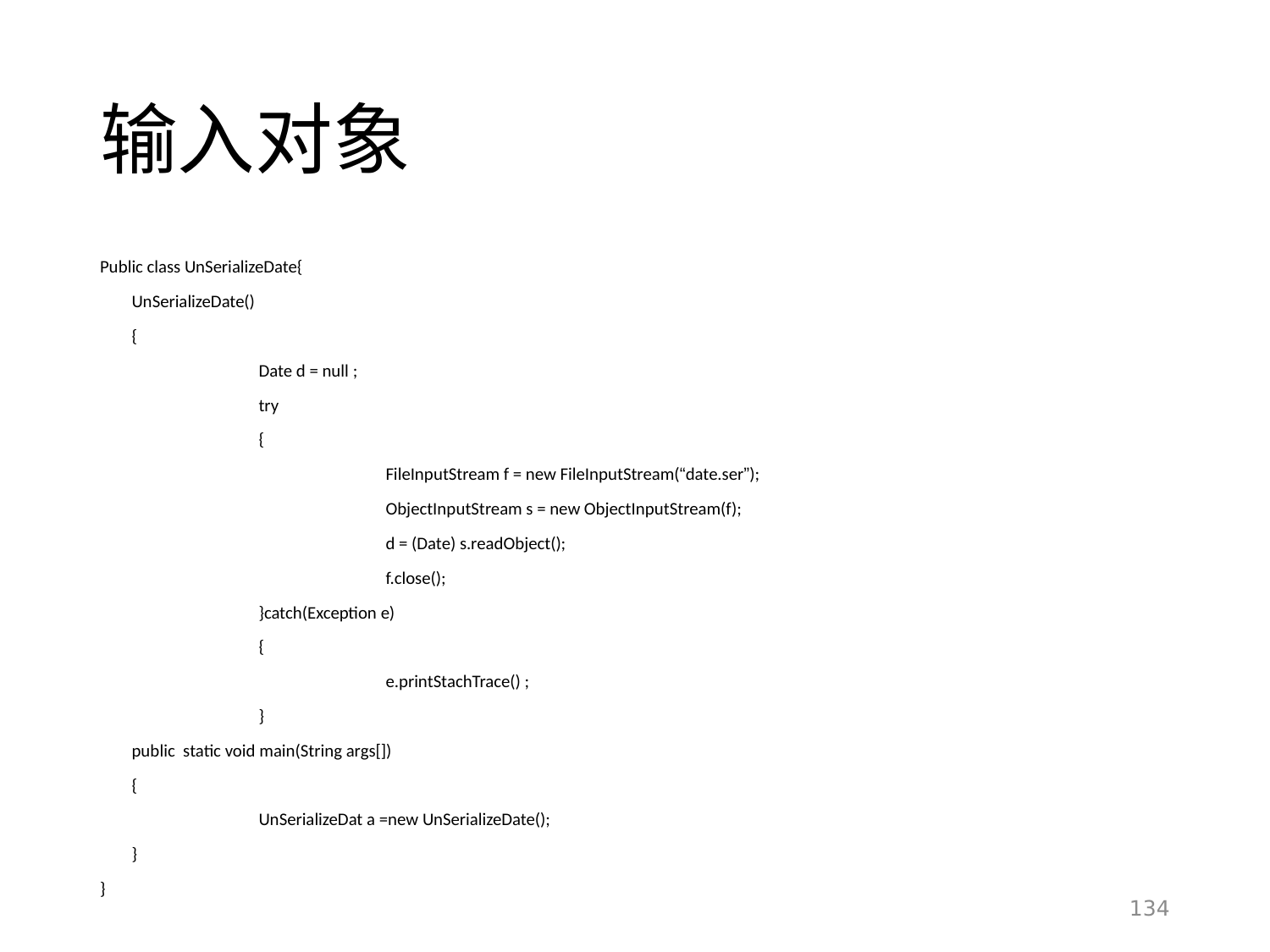

# 输入对象
Public class UnSerializeDate{
    	UnSerializeDate()
	{
		Date d = null ;
		try
		{
	  		FileInputStream f = new FileInputStream(“date.ser”);
	  		ObjectInputStream s = new ObjectInputStream(f);
	  		d = (Date) s.readObject();
	  		f.close();
		}catch(Exception e)
		{
			e.printStachTrace() ;
		}
	public  static void main(String args[])
	{
		UnSerializeDat a =new UnSerializeDate();
	}
}

134